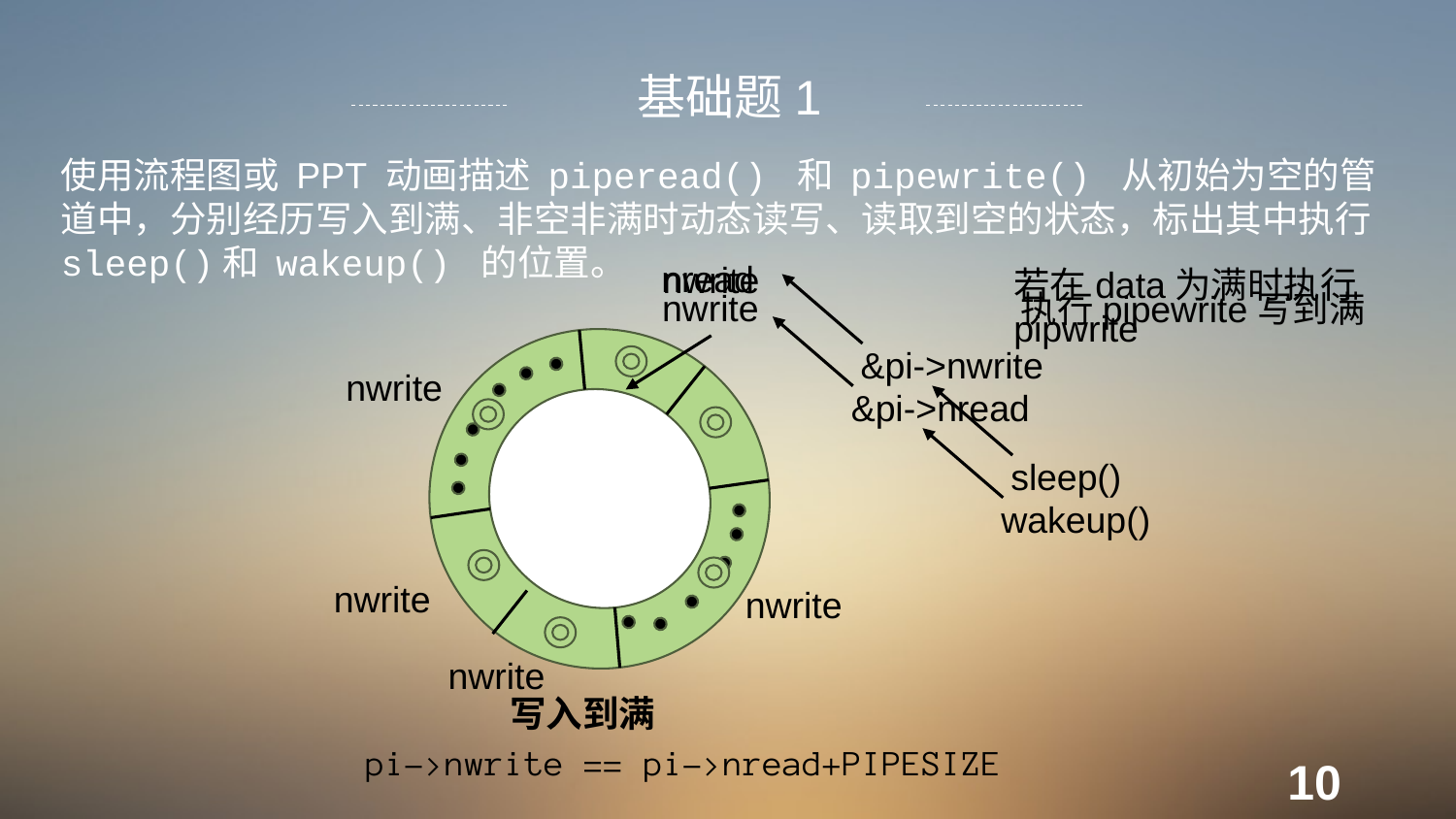

基础题1
使用流程图或 PPT 动画描述 piperead() 和 pipewrite() 从初始为空的管道中，分别经历写入到满、非空非满时动态读写、读取到空的状态，标出其中执行 sleep()和 wakeup() 的位置。
nread
nwrite
若在data为满时执行pipwrite
nwrite
执行pipewrite写到满

&pi->nwrite

nwrite
&pi->nread

sleep()
wakeup()

nwrite
nwrite

nwrite
写入到满
pi->nwrite == pi->nread+PIPESIZE
10